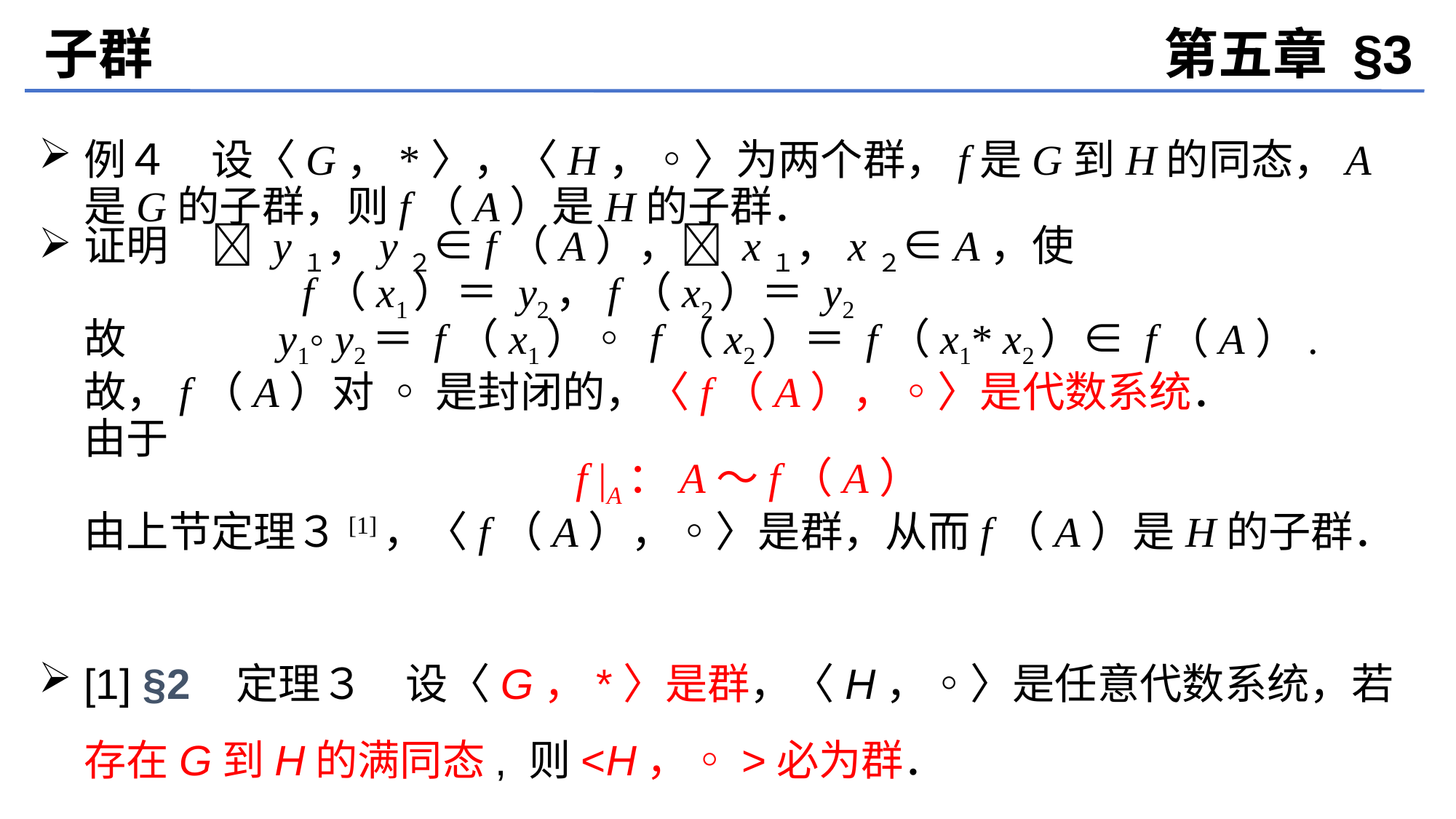

子群
第五章 §3
例４　设〈G，*〉，〈H，◦〉为两个群，f是G到H的同态，A是G的子群，则f（A）是H的子群．
证明　∀ y１，y２∈f（A），∃ x１，x２∈A，使
			f（x1）＝ y2，f（x2）＝ y2
	故               y1◦ y2＝ f（x1）◦ f（x2）＝ f（x1* x2）∈ f（A）.
	故，f（A）对 ◦ 是封闭的，〈f（A），◦〉是代数系统．
	由于
	f |A：A～f（A）
	由上节定理３[1]，〈f（A），◦〉是群，从而f（A）是H的子群．

[1] §2   定理３　设〈G，*〉是群，〈H，◦〉是任意代数系统，若存在G到H的满同态, 则<H，◦>必为群．